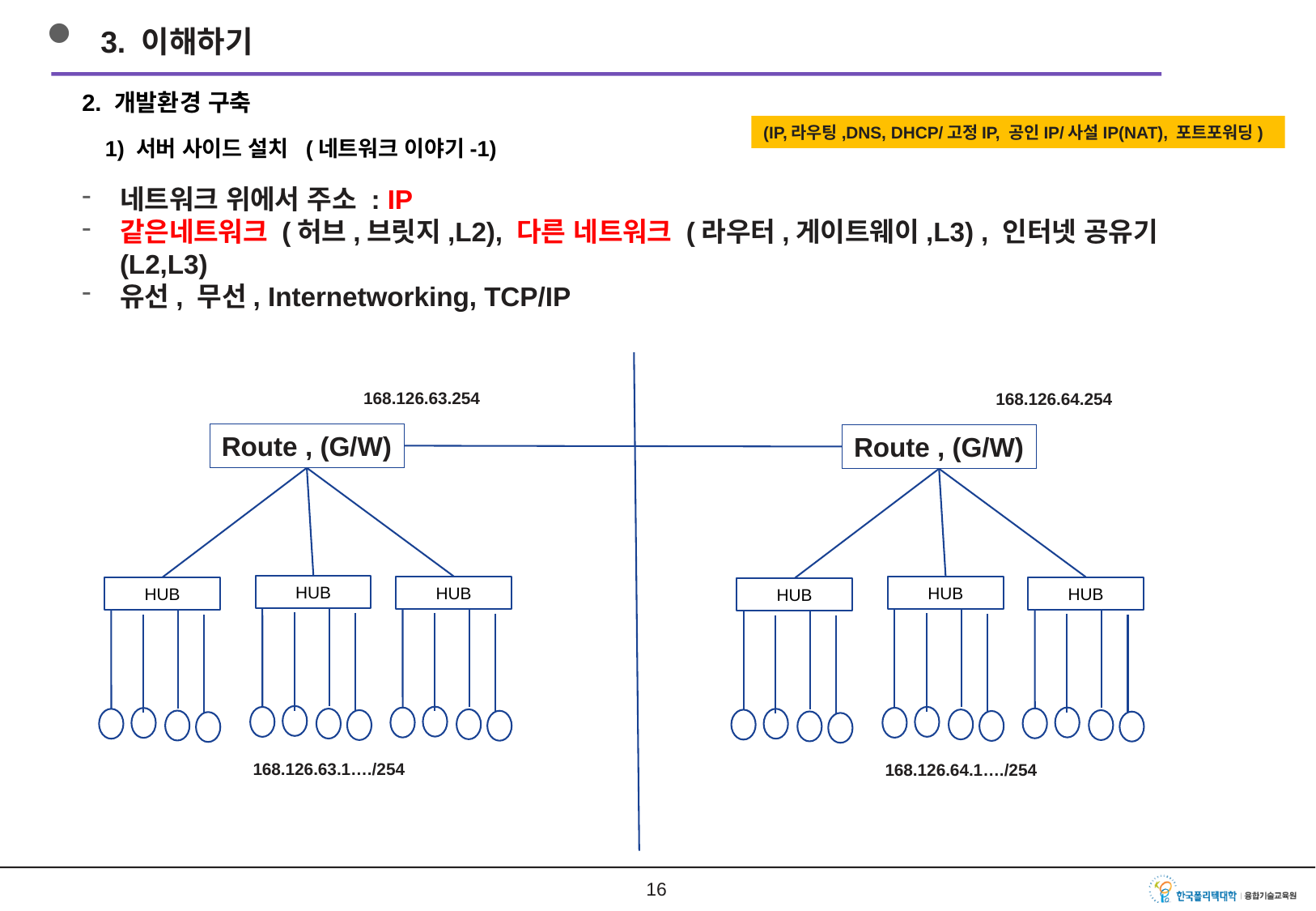

3. 이해하기
2. 개발환경 구축
1) 서버 사이드 설치  (네트워크 이야기-1)
(IP,라우팅,DNS, DHCP/고정IP, 공인IP/사설IP(NAT), 포트포워딩)
네트워크 위에서 주소 : IP
같은네트워크 (허브,브릿지,L2), 다른 네트워크 (라우터,게이트웨이,L3) , 인터넷 공유기(L2,L3)
유선, 무선, Internetworking, TCP/IP

168.126.63.254
168.126.64.254
Route , (G/W)
Route , (G/W)
      HUB
      HUB
      HUB
      HUB
      HUB
      HUB

168.126.63.1…./254
168.126.64.1…./254
16